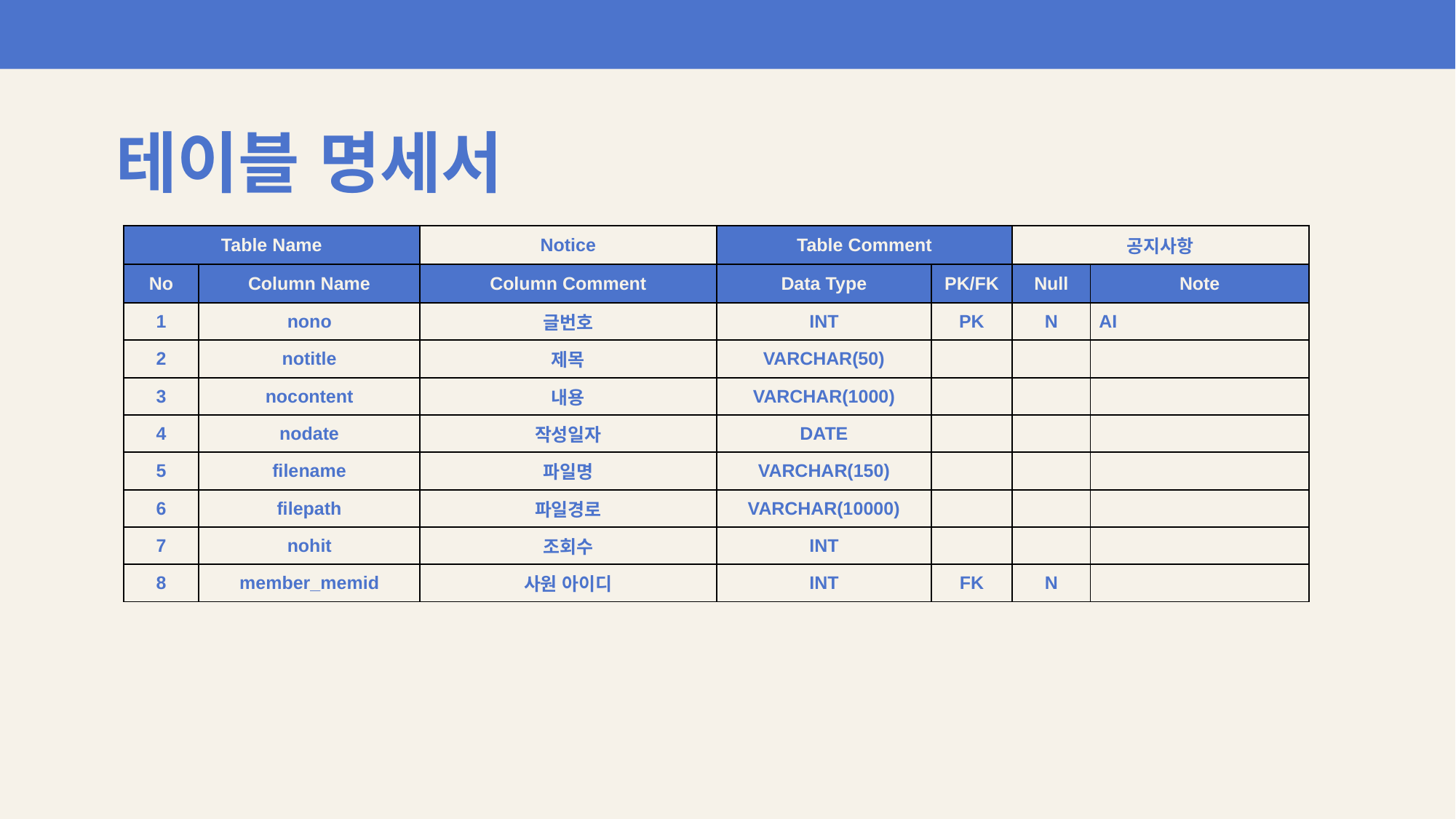

테이블 명세서
| Table Name |  | Notice | Table Comment |  | 공지사항 |  |
| --- | --- | --- | --- | --- | --- | --- |
| No | Column Name | Column Comment | Data Type | PK/FK | Null | Note |
| 1 | nono | 글번호 | INT | PK | N | AI |
| 2 | notitle | 제목 | VARCHAR(50) |  |  |  |
| 3 | nocontent | 내용 | VARCHAR(1000) |  |  |  |
| 4 | nodate | 작성일자 | DATE |  |  |  |
| 5 | filename | 파일명 | VARCHAR(150) |  |  |  |
| 6 | filepath | 파일경로 | VARCHAR(10000) |  |  |  |
| 7 | nohit | 조회수 | INT |  |  |  |
| 8 | member\_memid | 사원 아이디 | INT | FK | N |  |